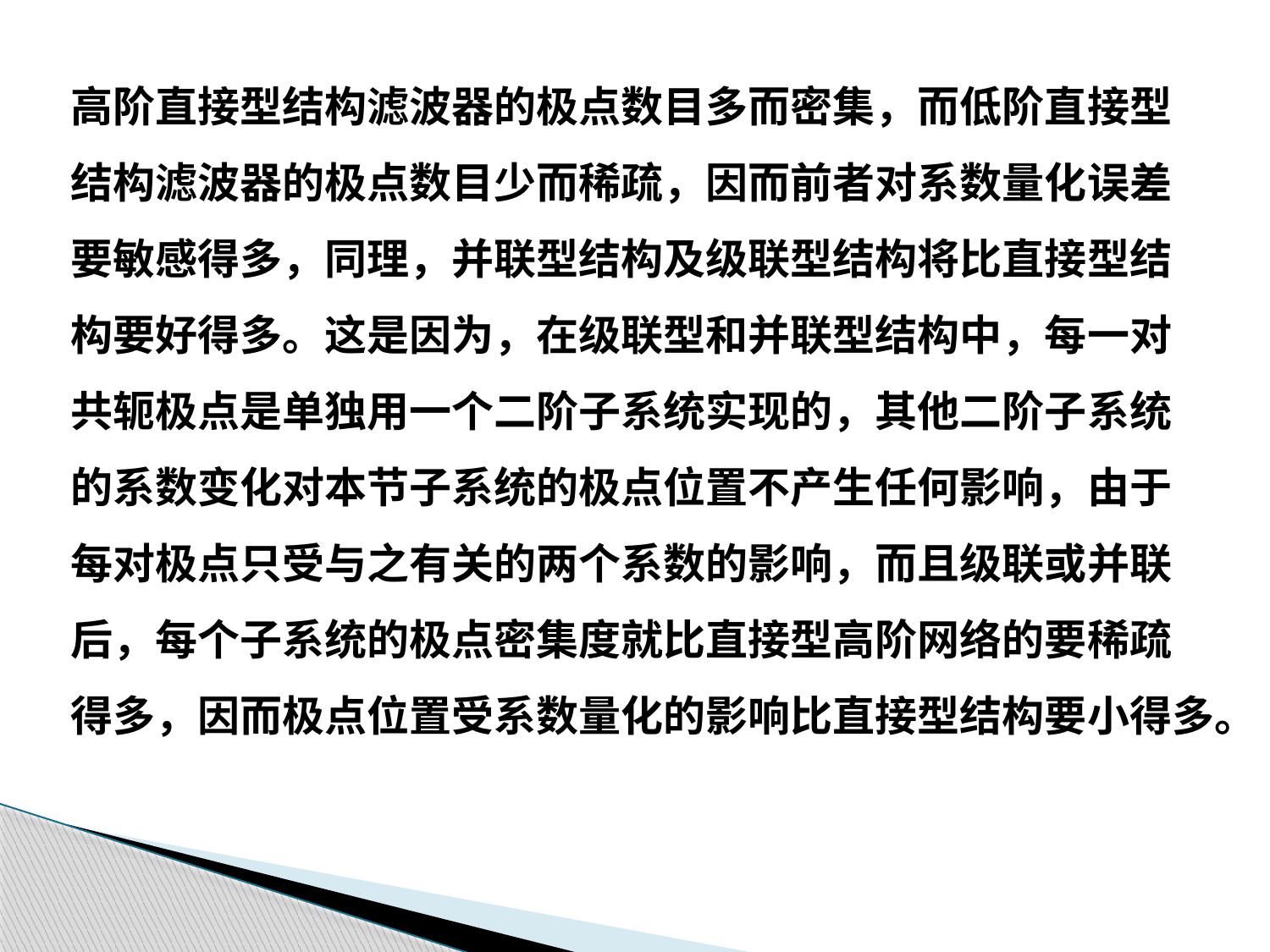

高阶直接型结构滤波器的极点数目多而密集，而低阶直接型
结构滤波器的极点数目少而稀疏，因而前者对系数量化误差
要敏感得多，同理，并联型结构及级联型结构将比直接型结
构要好得多。这是因为，在级联型和并联型结构中，每一对
共轭极点是单独用一个二阶子系统实现的，其他二阶子系统
的系数变化对本节子系统的极点位置不产生任何影响，由于
每对极点只受与之有关的两个系数的影响，而且级联或并联
后，每个子系统的极点密集度就比直接型高阶网络的要稀疏
得多，因而极点位置受系数量化的影响比直接型结构要小得多。